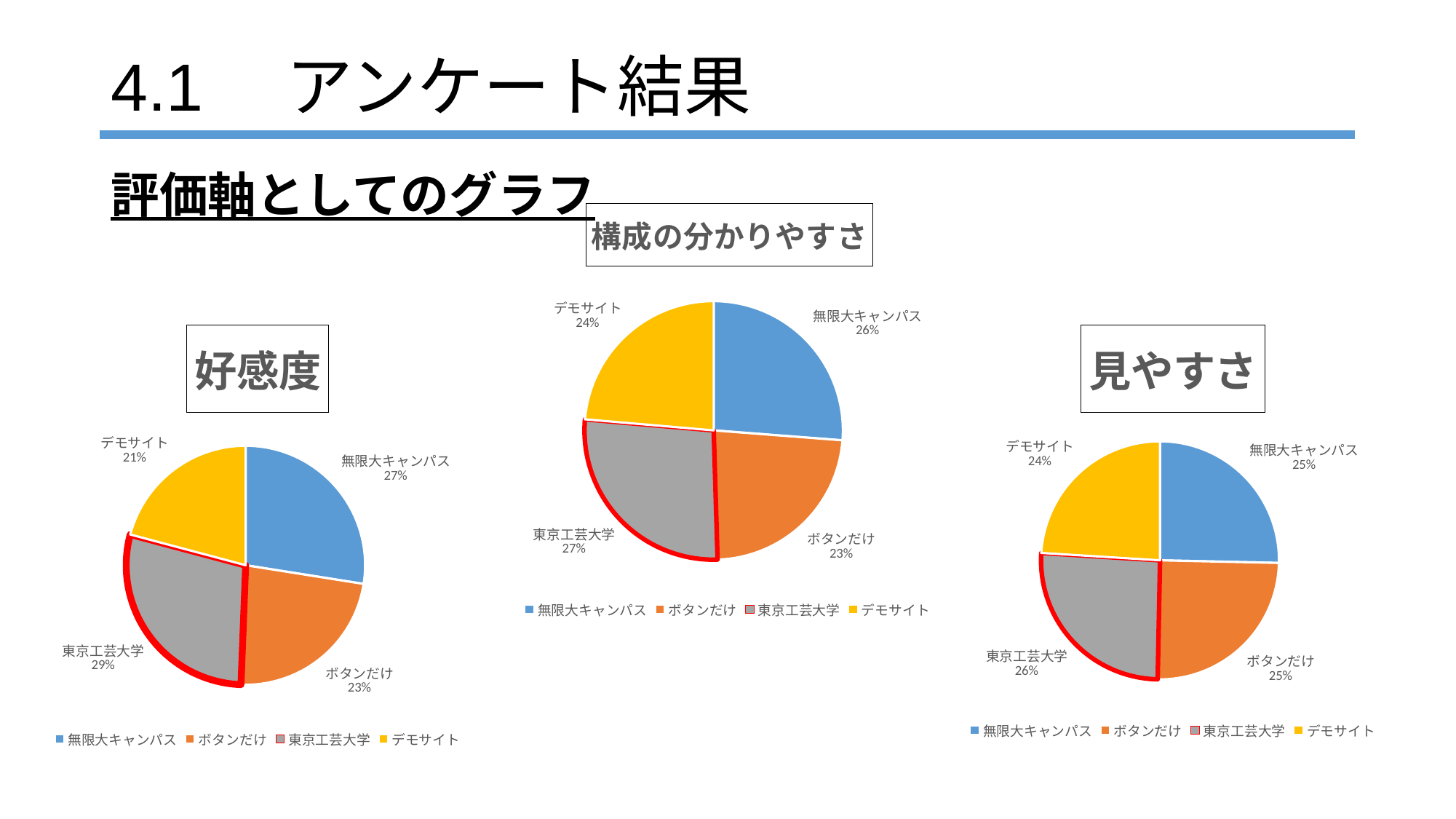

4.1　アンケート結果
評価軸としてのグラフ

### Chart: 構成の分かりやすさ

| Category | 構成の分かりやすさ |
|---|---|
| 無限大キャンパス | 3.85 |
| ボタンだけ | 3.42 |
| 東京工芸大学 | 3.94 |
| デモサイト | 3.47 |

### Chart: 好感度

| Category | 好感度 |
|---|---|
| 無限大キャンパス | 3.52 |
| ボタンだけ | 2.96 |
| 東京工芸大学 | 3.65 |
| デモサイト | 2.67 |

### Chart: 見やすさ

| Category | 見やすさ |
|---|---|
| 無限大キャンパス | 3.21 |
| ボタンだけ | 3.16 |
| 東京工芸大学 | 3.25 |
| デモサイト | 3.04 |